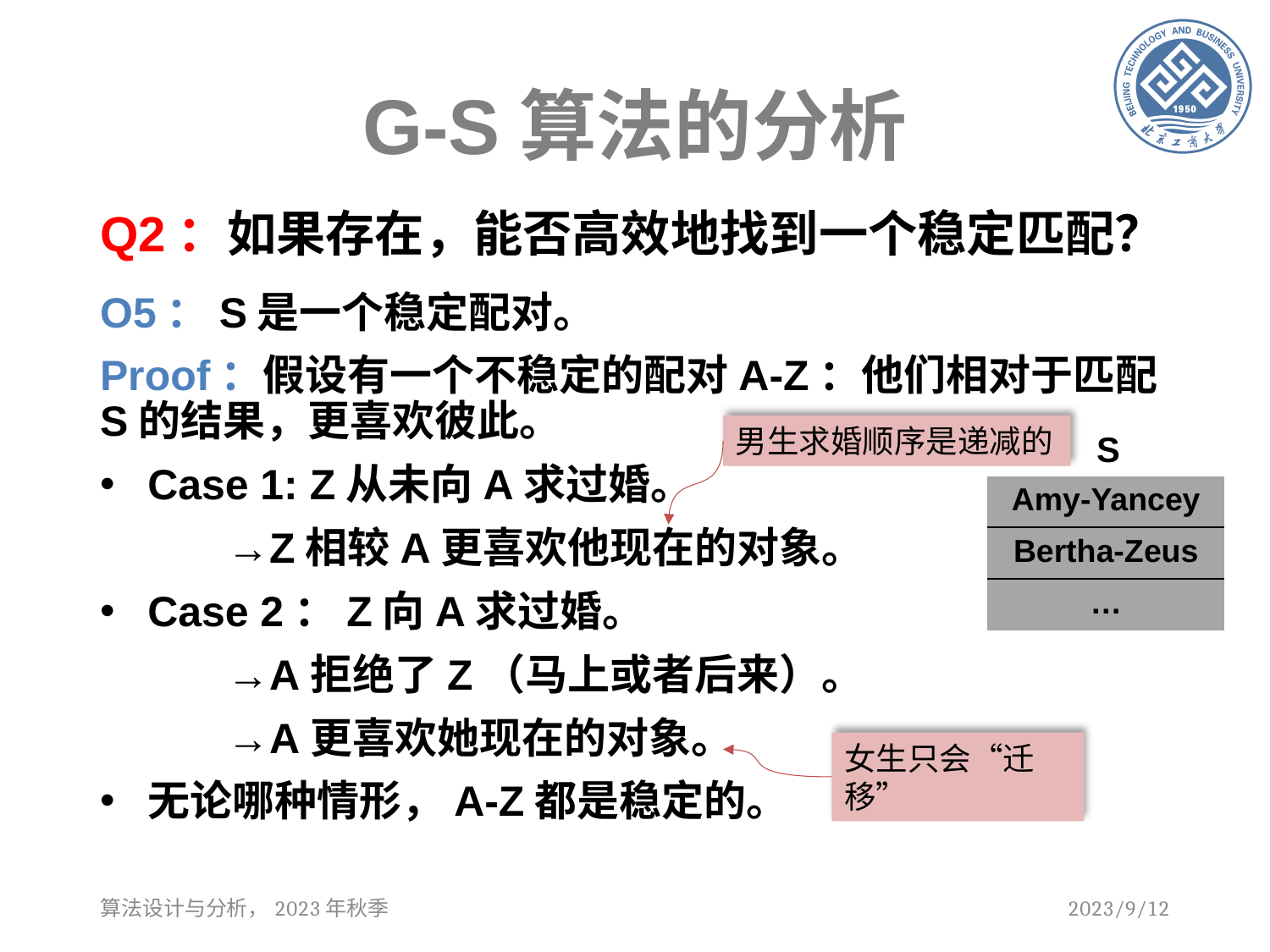

# G-S算法的分析
Q2：如果存在，能否高效地找到一个稳定匹配？
O5：S是一个稳定配对。
Proof：假设有一个不稳定的配对A-Z：他们相对于匹配S的结果，更喜欢彼此。
Case 1: Z从未向A求过婚。
	→Z相较A更喜欢他现在的对象。
Case 2：Z向A求过婚。
	→A拒绝了Z（马上或者后来）。
	→A更喜欢她现在的对象。
无论哪种情形，A-Z都是稳定的。
男生求婚顺序是递减的
S
| Amy-Yancey |
| --- |
| Bertha-Zeus |
| … |
女生只会“迁移”
算法设计与分析，2023年秋季
2023/9/12